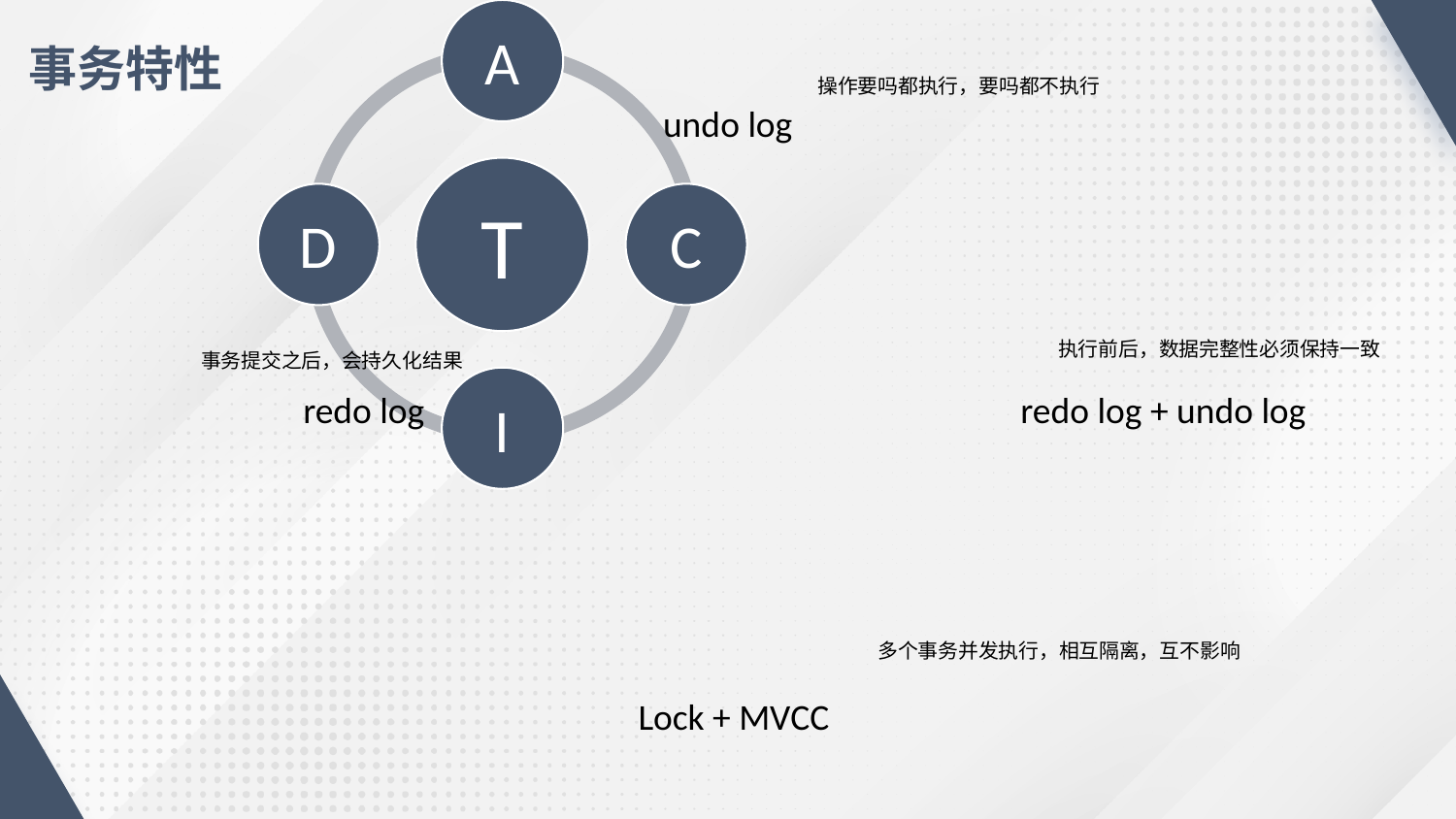

事务特性
操作要吗都执行，要吗都不执行
undo log
T
A
C
I
D
执行前后，数据完整性必须保持一致
事务提交之后，会持久化结果
redo log
redo log + undo log
多个事务并发执行，相互隔离，互不影响
Lock + MVCC